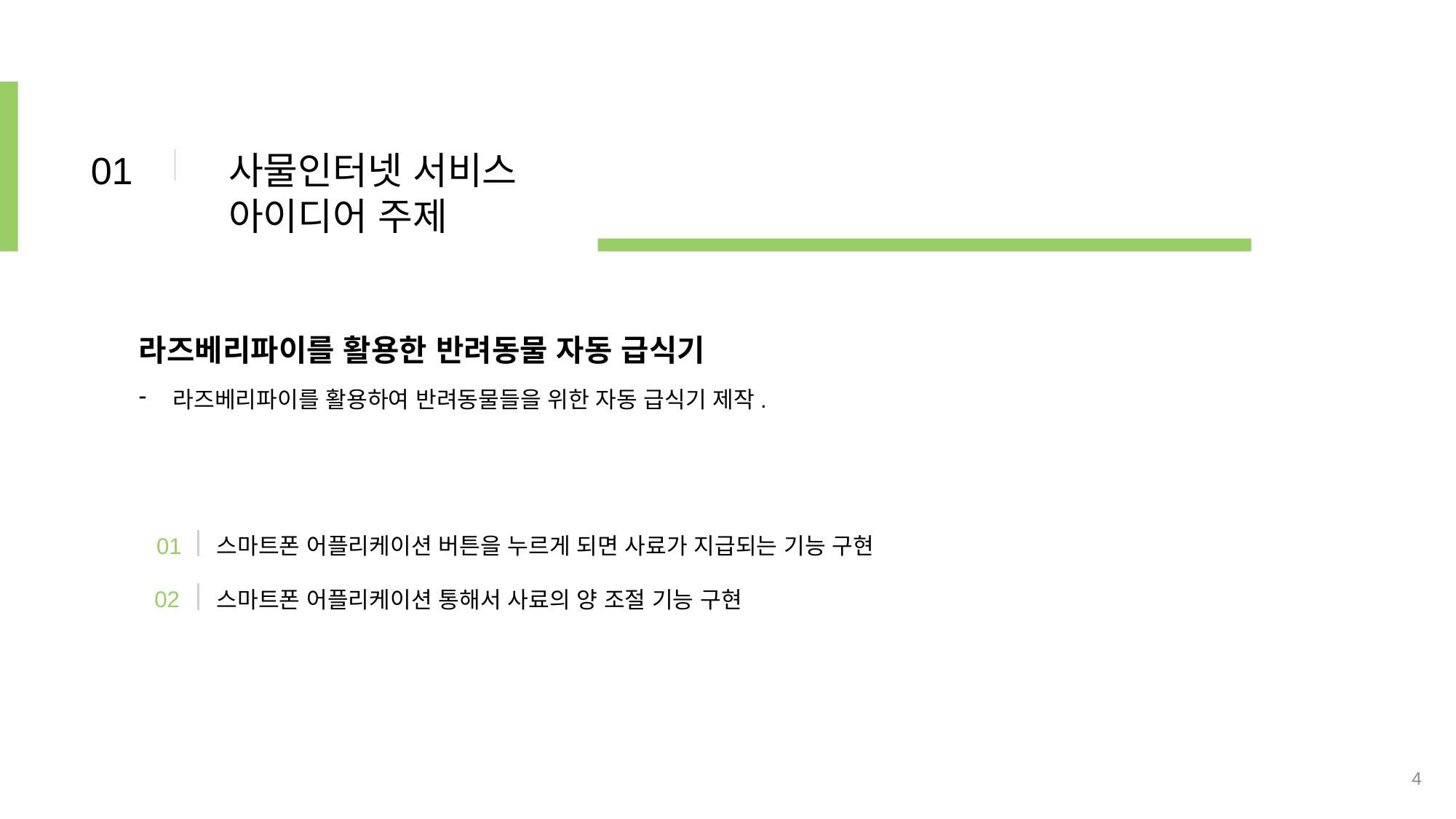

01
사물인터넷 서비스 아이디어 주제

라즈베리파이를 활용한 반려동물 자동 급식기

라즈베리파이를 활용하여 반려동물들을 위한 자동 급식기 제작.

01
스마트폰 어플리케이션 버튼을 누르게 되면 사료가 지급되는 기능 구현
02
스마트폰 어플리케이션 통해서 사료의 양 조절 기능 구현
4